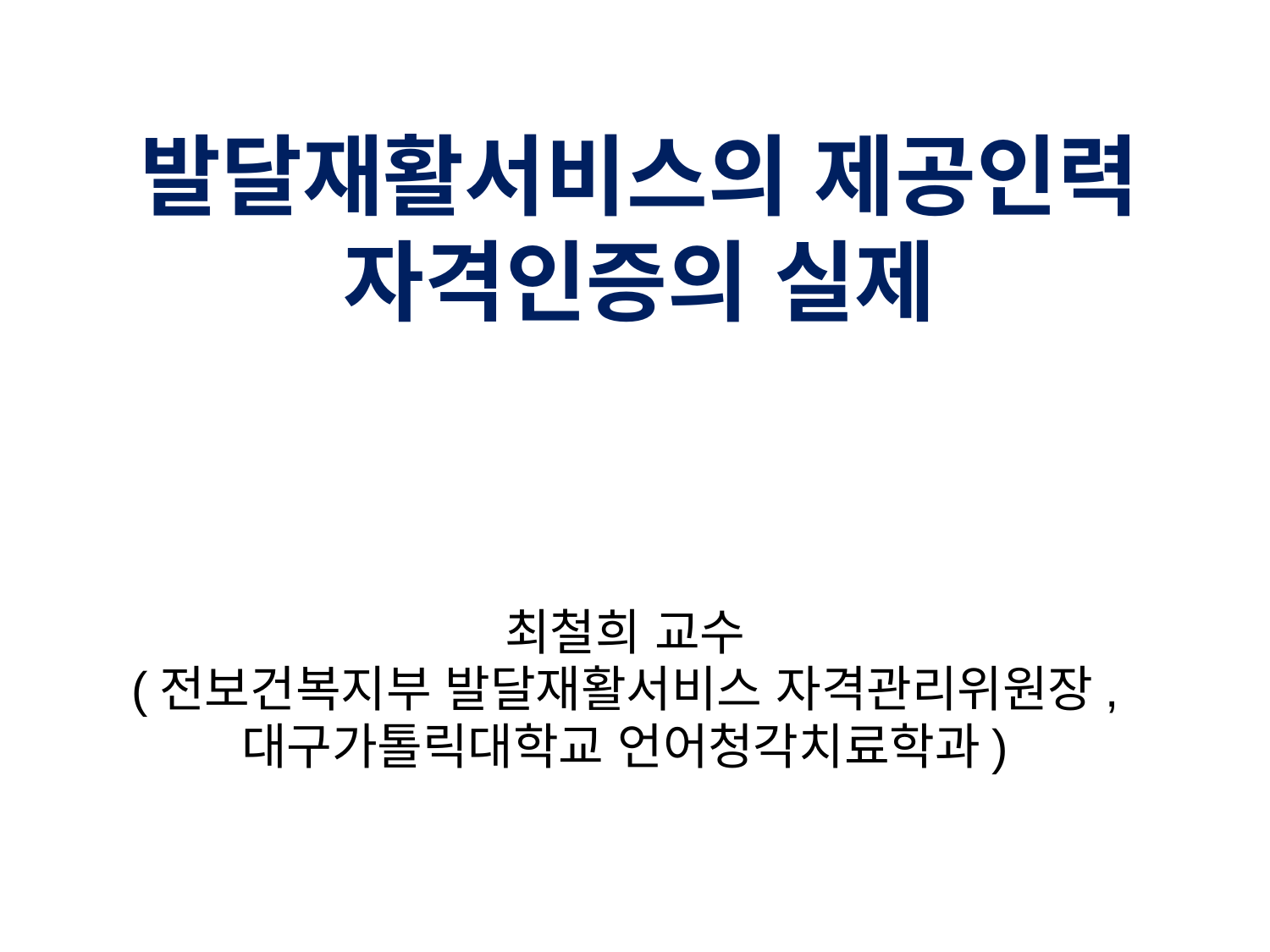

# 발달재활서비스의 제공인력 자격인증의 실제
최철희 교수
(전보건복지부 발달재활서비스 자격관리위원장,
대구가톨릭대학교 언어청각치료학과)